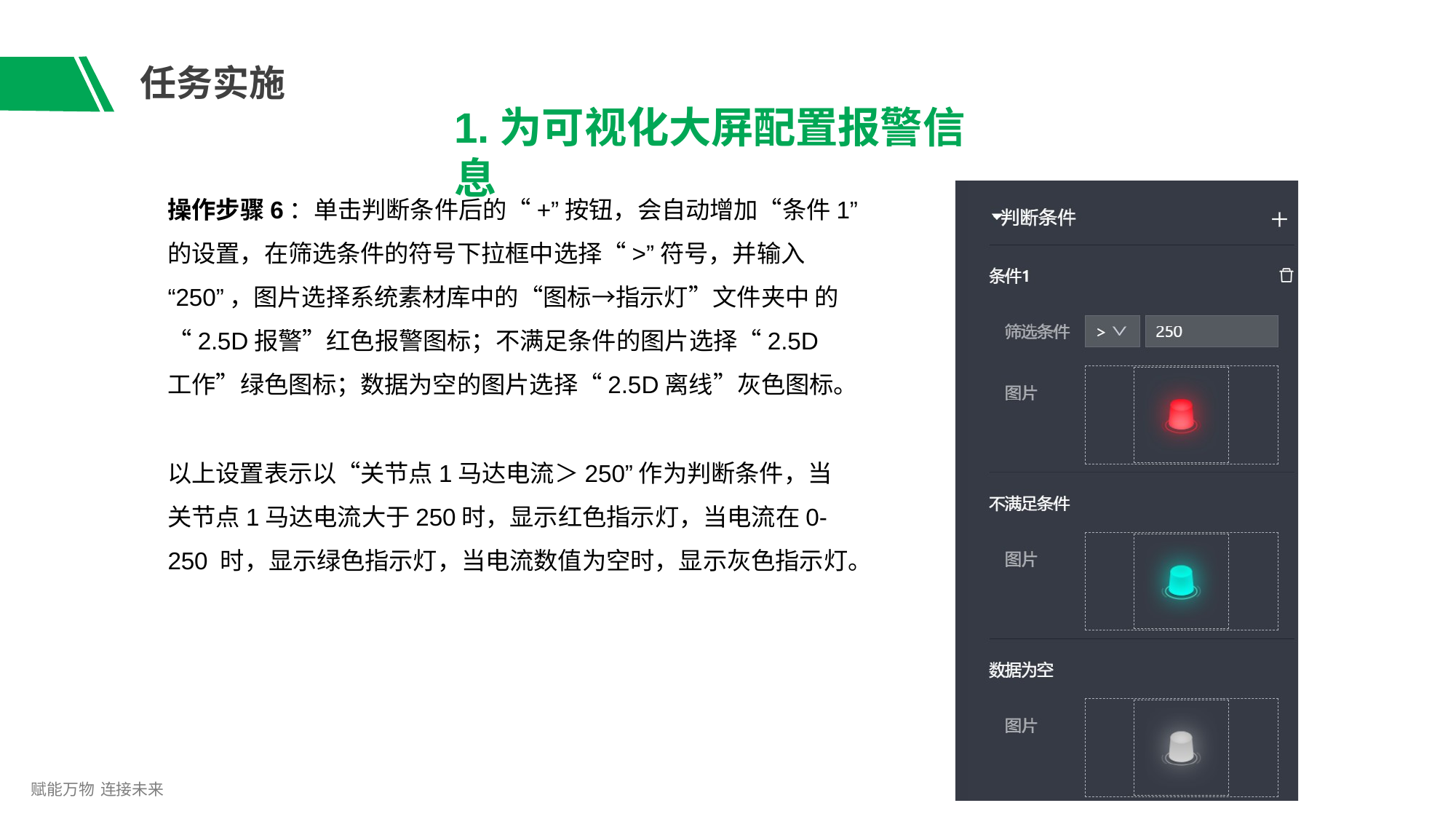

# 任务实施
1.为可视化大屏配置报警信息
操作步骤6：单击判断条件后的“+”按钮，会自动增加“条件1” 的设置，在筛选条件的符号下拉框中选择“>”符号，并输入
“250”，图片选择系统素材库中的“图标→指示灯”文件夹中 的“2.5D报警”红色报警图标；不满足条件的图片选择“2.5D  工作”绿色图标；数据为空的图片选择“2.5D离线”灰色图标。

以上设置表示以“关节点1马达电流＞250”作为判断条件，当 关节点1马达电流大于250时，显示红色指示灯，当电流在0-250 时，显示绿色指示灯，当电流数值为空时，显示灰色指示灯。

赋能万物 连接未来